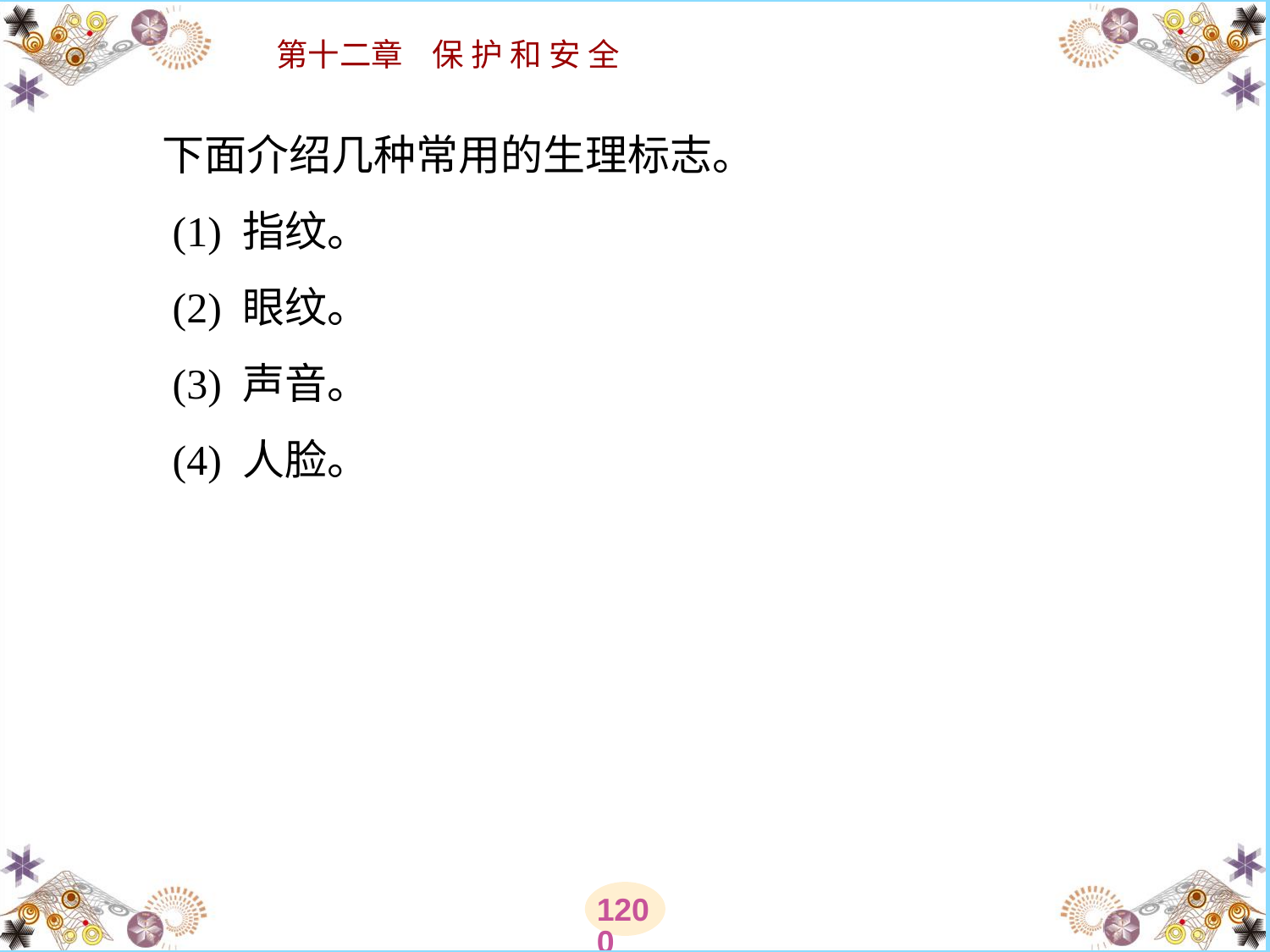

# 下面介绍几种常用的生理标志。 　　(1) 指纹。 　　(2) 眼纹。 　　(3) 声音。 　　(4) 人脸。